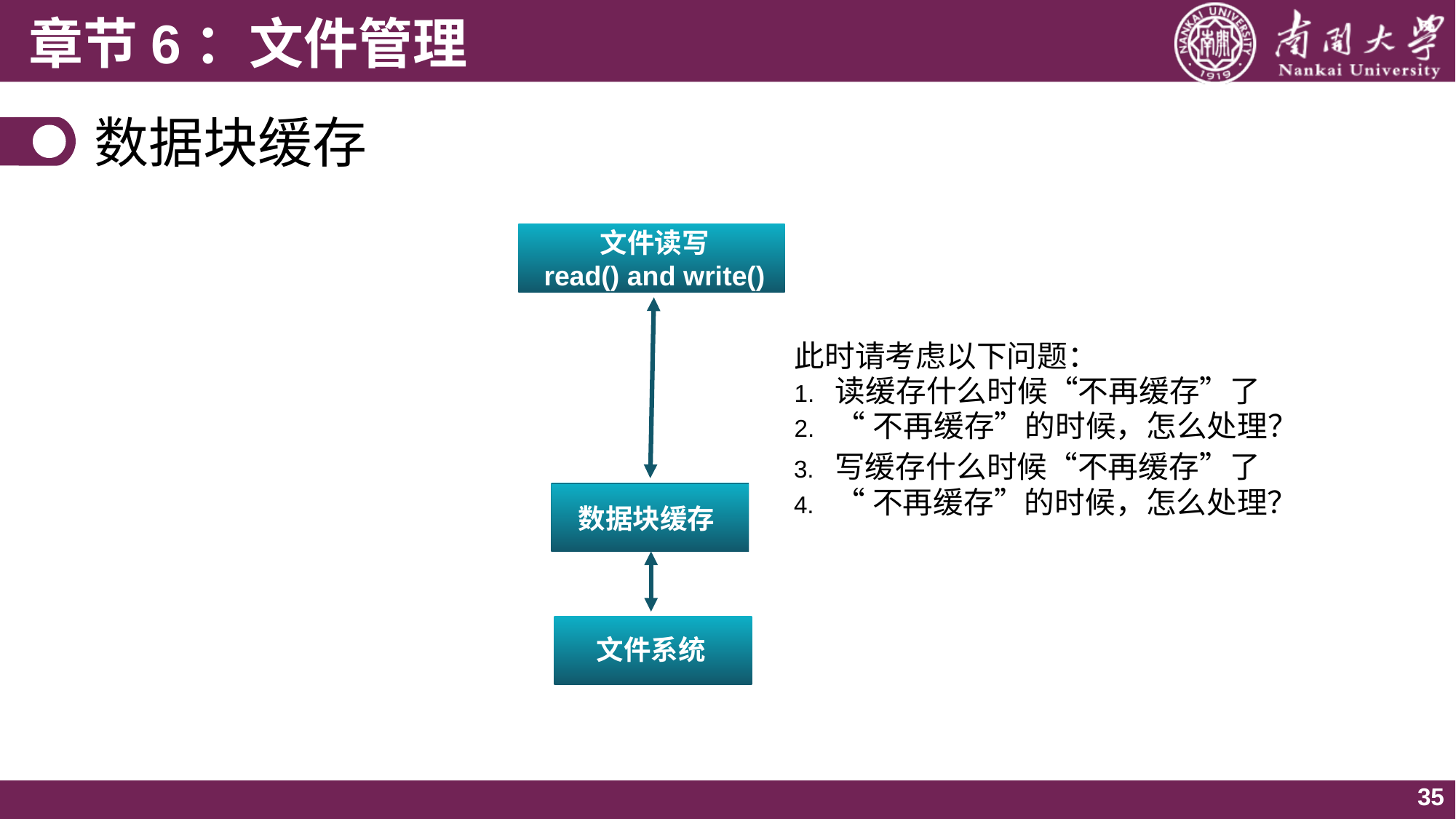

# 数据块缓存
文件读写
read() and write()

此时请考虑以下问题：
读缓存什么时候“不再缓存”了
“不再缓存”的时候，怎么处理？
写缓存什么时候“不再缓存”了
“不再缓存”的时候，怎么处理？

数据块缓存

文件系统
35